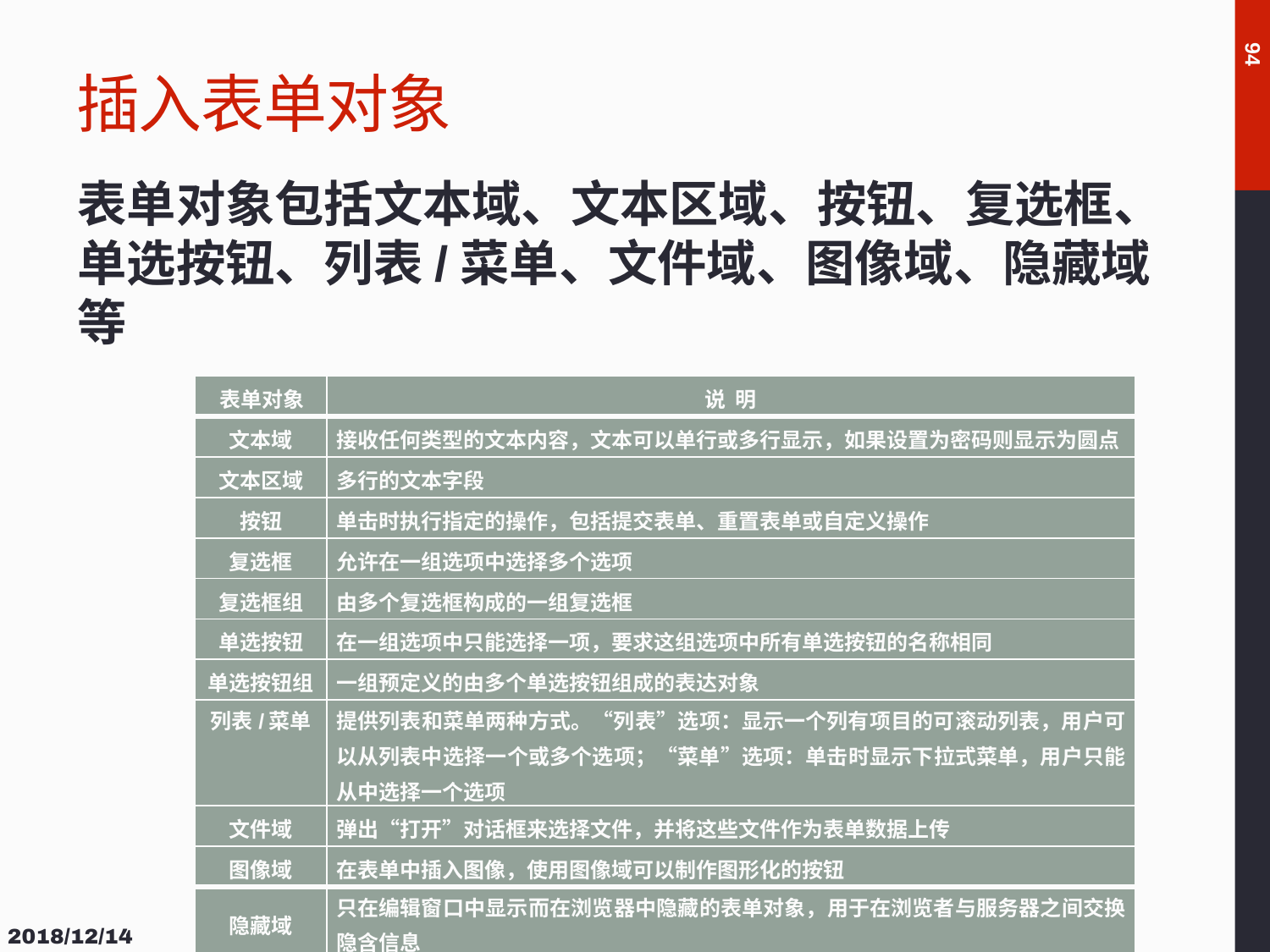

# 插入表单对象
94
表单对象包括文本域、文本区域、按钮、复选框、单选按钮、列表/菜单、文件域、图像域、隐藏域等
| 表单对象 | 说 明 |
| --- | --- |
| 文本域 | 接收任何类型的文本内容，文本可以单行或多行显示，如果设置为密码则显示为圆点 |
| 文本区域 | 多行的文本字段 |
| 按钮 | 单击时执行指定的操作，包括提交表单、重置表单或自定义操作 |
| 复选框 | 允许在一组选项中选择多个选项 |
| 复选框组 | 由多个复选框构成的一组复选框 |
| 单选按钮 | 在一组选项中只能选择一项，要求这组选项中所有单选按钮的名称相同 |
| 单选按钮组 | 一组预定义的由多个单选按钮组成的表达对象 |
| 列表/菜单 | 提供列表和菜单两种方式。“列表”选项：显示一个列有项目的可滚动列表，用户可以从列表中选择一个或多个选项；“菜单”选项：单击时显示下拉式菜单，用户只能从中选择一个选项 |
| 文件域 | 弹出“打开”对话框来选择文件，并将这些文件作为表单数据上传 |
| 图像域 | 在表单中插入图像，使用图像域可以制作图形化的按钮 |
| 隐藏域 | 只在编辑窗口中显示而在浏览器中隐藏的表单对象，用于在浏览者与服务器之间交换隐含信息 |
2018/12/14